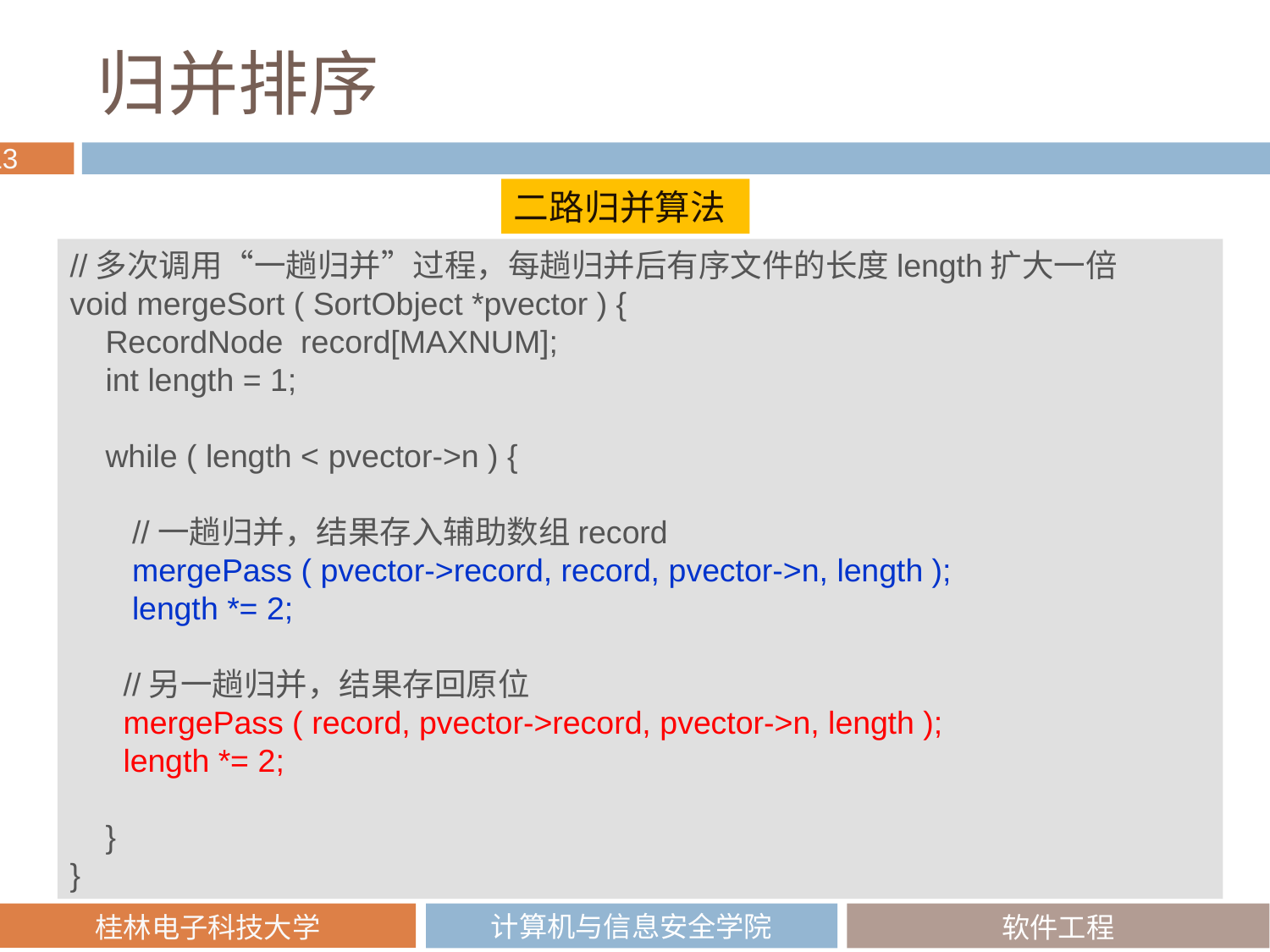

# 归并排序
二路归并算法
//多次调用“一趟归并”过程，每趟归并后有序文件的长度length扩大一倍
void mergeSort ( SortObject *pvector ) {
    RecordNode  record[MAXNUM];
    int length = 1;

    while ( length < pvector->n ) {

       //一趟归并，结果存入辅助数组record
       mergePass ( pvector->record, record, pvector->n, length );
       length *= 2;

      //另一趟归并，结果存回原位
      mergePass ( record, pvector->record, pvector->n, length );
      length *= 2;

    }
}